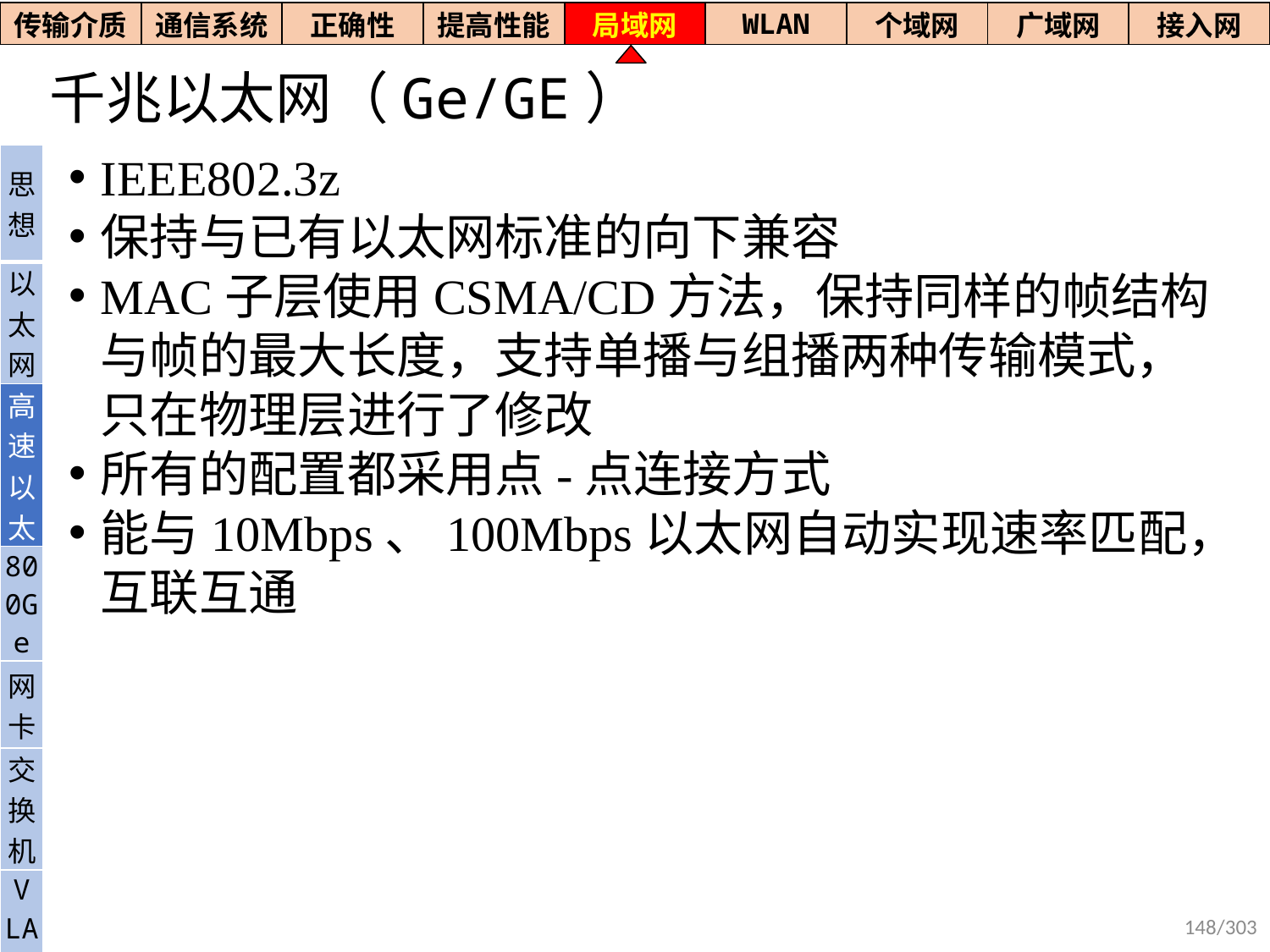

| 传输介质 | 通信系统 | 正确性 | 提高性能 | 局域网 | WLAN | 个域网 | 广域网 | 接入网 |
| --- | --- | --- | --- | --- | --- | --- | --- | --- |

# 千兆以太网（Ge/GE）
IEEE802.3z
保持与已有以太网标准的向下兼容
MAC子层使用CSMA/CD方法，保持同样的帧结构与帧的最大长度，支持单播与组播两种传输模式，只在物理层进行了修改
所有的配置都采用点-点连接方式
能与10Mbps、100Mbps以太网自动实现速率匹配，互联互通

| 思想 |
| --- |
| 以太网 |
| 高速以太 |
| 800Ge |
| 网卡 |
| 交换机 |
| V LAN |
148/303